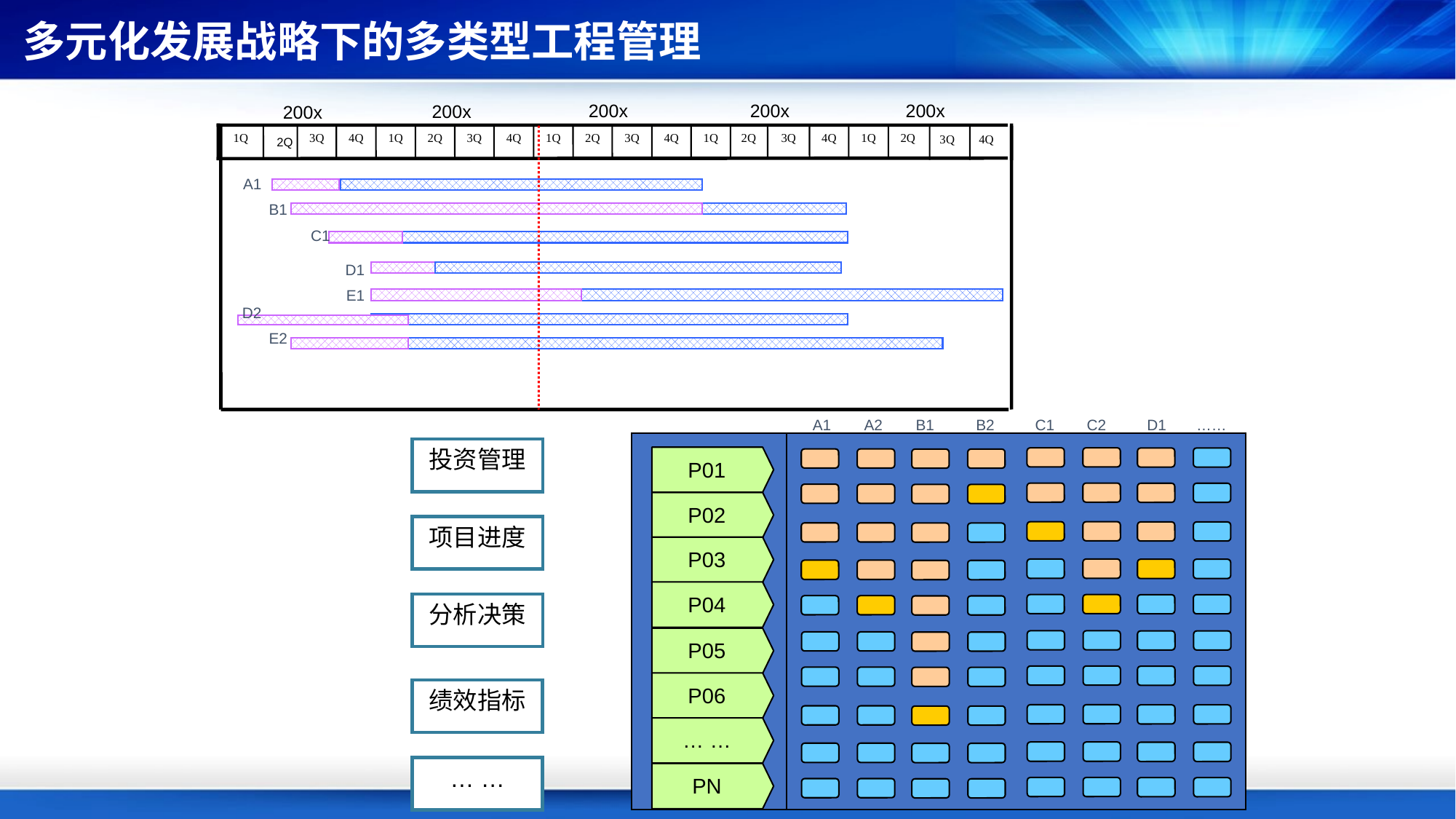

多元化发展战略下的多类型工程管理

200x
 200x
 200x
200x
200x
1Q

3Q

4Q

1Q

2Q

3Q

4Q

1Q

2Q

3Q

4Q

1Q

2Q

3Q

4Q

1Q

2Q

3Q
4Q

2Q
A1

B1

C1

D1

E1

D2

E2

A1
A2
B1
B2
C1
C2
D1
……

投资管理

P01

P02

P03

P04

P05

P06

… …

PN

项目进度

分析决策

绩效指标

… …